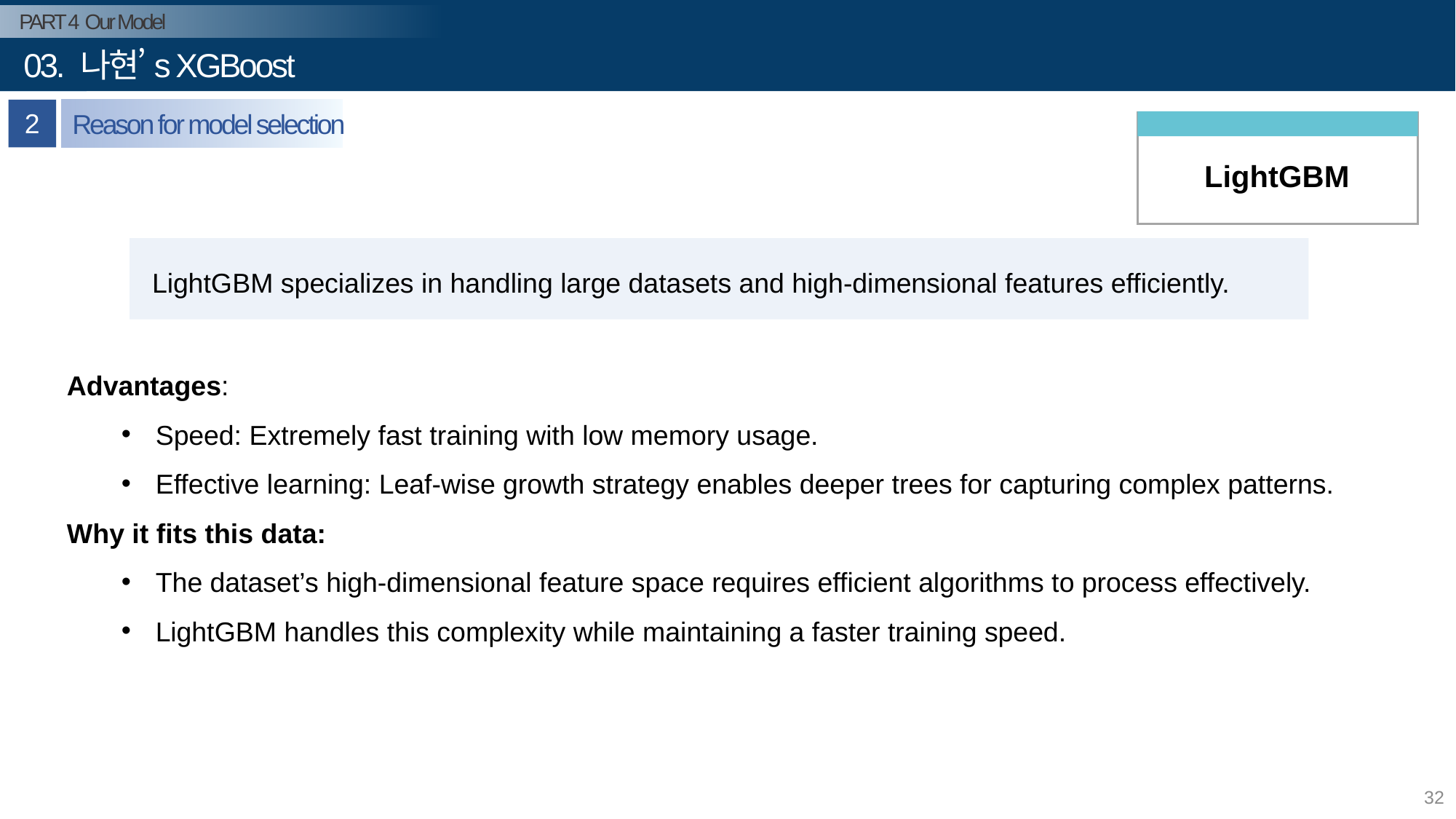

PART 4  Our Model

Part 1
 03. 나현’s XGBoost
연구 개요

2
Reason for model selection

LightGBM

LightGBM specializes in handling large datasets and high-dimensional features efficiently.
Advantages:
Speed: Extremely fast training with low memory usage.
Effective learning: Leaf-wise growth strategy enables deeper trees for capturing complex patterns.
Why it fits this data:
The dataset’s high-dimensional feature space requires efficient algorithms to process effectively.
LightGBM handles this complexity while maintaining a faster training speed.

32